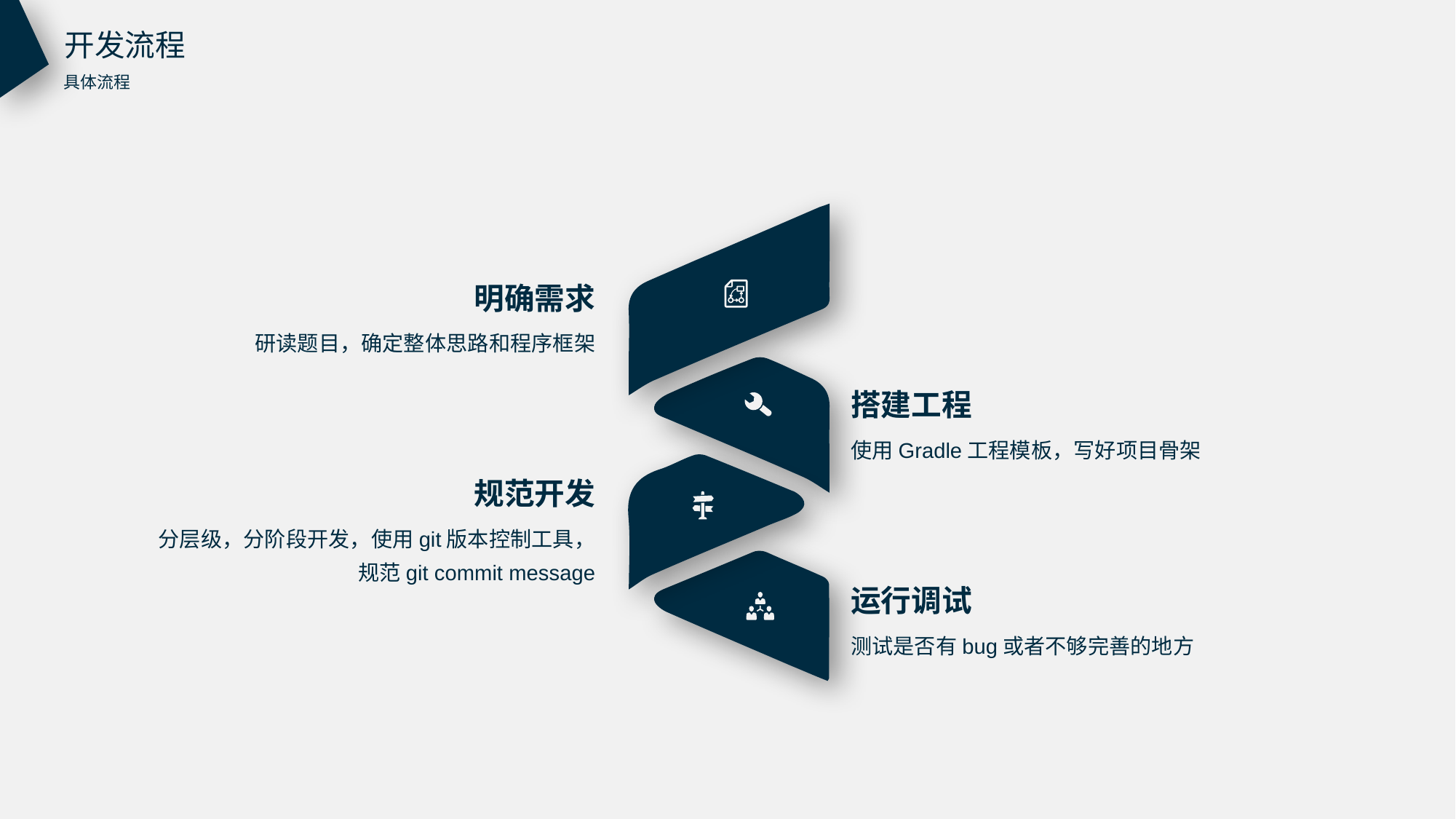

开发流程
具体流程

明确需求

研读题目，确定整体思路和程序框架

搭建工程

使用Gradle工程模板，写好项目骨架

规范开发

分层级，分阶段开发，使用git版本控制工具，规范git commit message

运行调试

测试是否有bug或者不够完善的地方